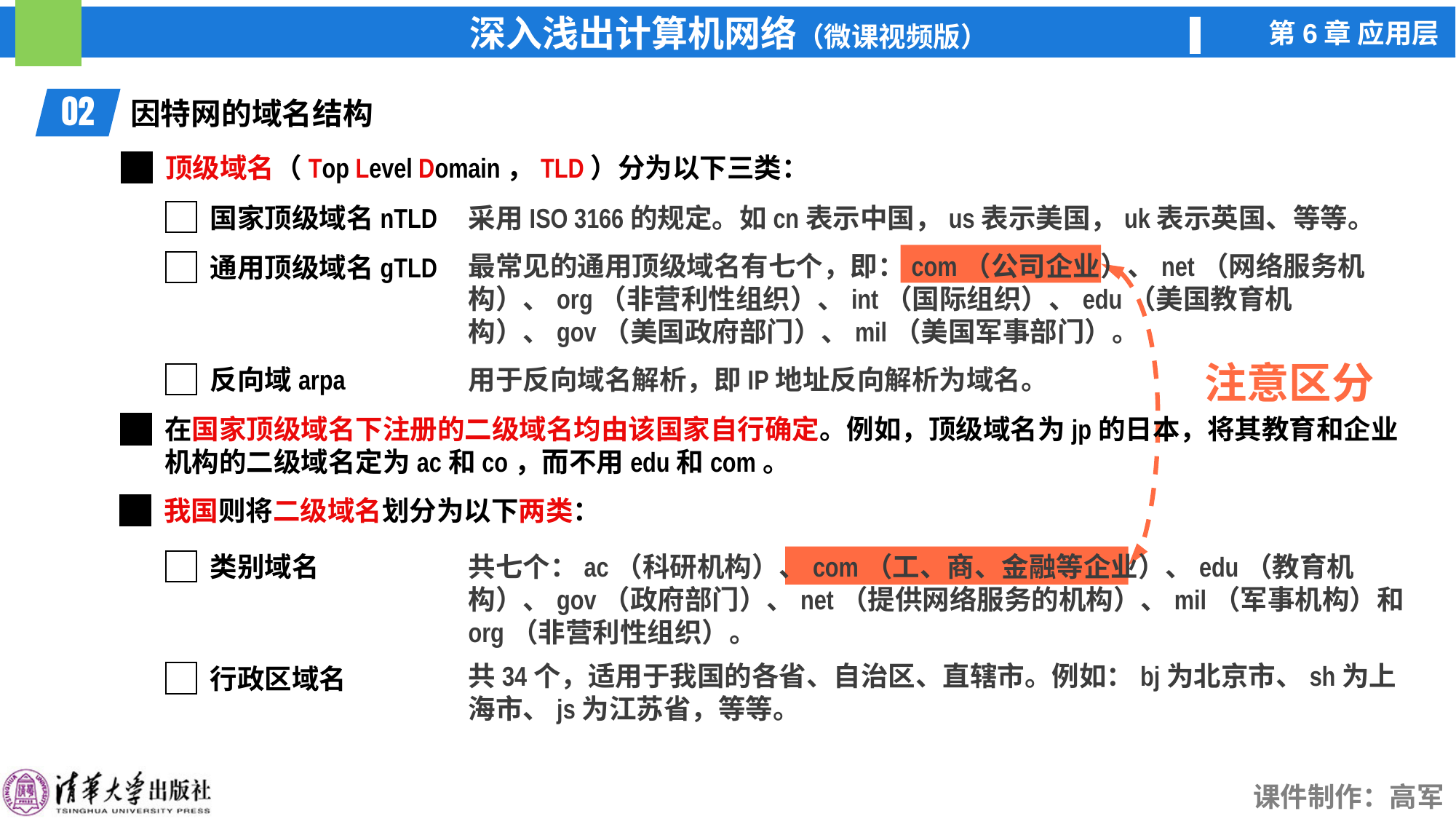

02
因特网的域名结构
顶级域名（Top Level Domain，TLD）分为以下三类：

国家顶级域名nTLD
采用ISO 3166的规定。如cn表示中国，us表示美国，uk表示英国、等等。

通用顶级域名gTLD
最常见的通用顶级域名有七个，即：com（公司企业）、net（网络服务机构）、org（非营利性组织）、int（国际组织）、edu（美国教育机构）、gov（美国政府部门）、mil（美国军事部门）。

注意区分

反向域arpa
用于反向域名解析，即IP地址反向解析为域名。

在国家顶级域名下注册的二级域名均由该国家自行确定。例如，顶级域名为jp的日本，将其教育和企业机构的二级域名定为ac和co，而不用edu和com。

我国则将二级域名划分为以下两类：

共七个：ac（科研机构）、com（工、商、金融等企业）、edu（教育机构）、gov（政府部门）、net（提供网络服务的机构）、mil（军事机构）和org（非营利性组织）。
类别域名

共34个，适用于我国的各省、自治区、直辖市。例如：bj为北京市、sh为上海市、js为江苏省，等等。
行政区域名